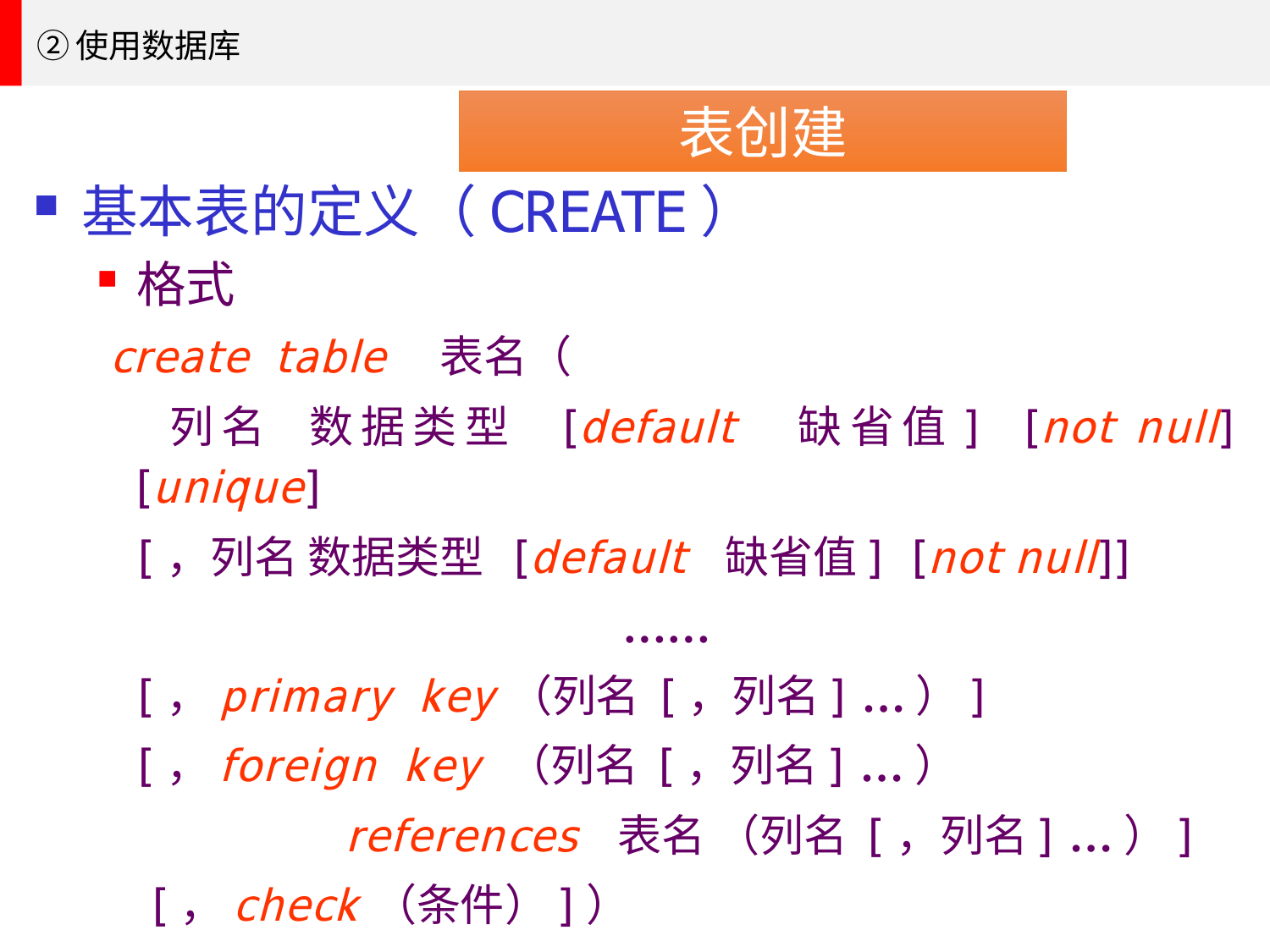

②使用数据库
表创建
基本表的定义（CREATE）
格式
 create  table   表名（
   列名  数据类型  [default  缺省值]  [not null] [unique]
   [，列名 数据类型  [default  缺省值]  [not null]]
……
   [，primary  key（列名 [，列名] …）]
   [，foreign  key （列名 [，列名] …）
		      references  表名 （列名 [，列名] …）]
    [，check（条件）]）